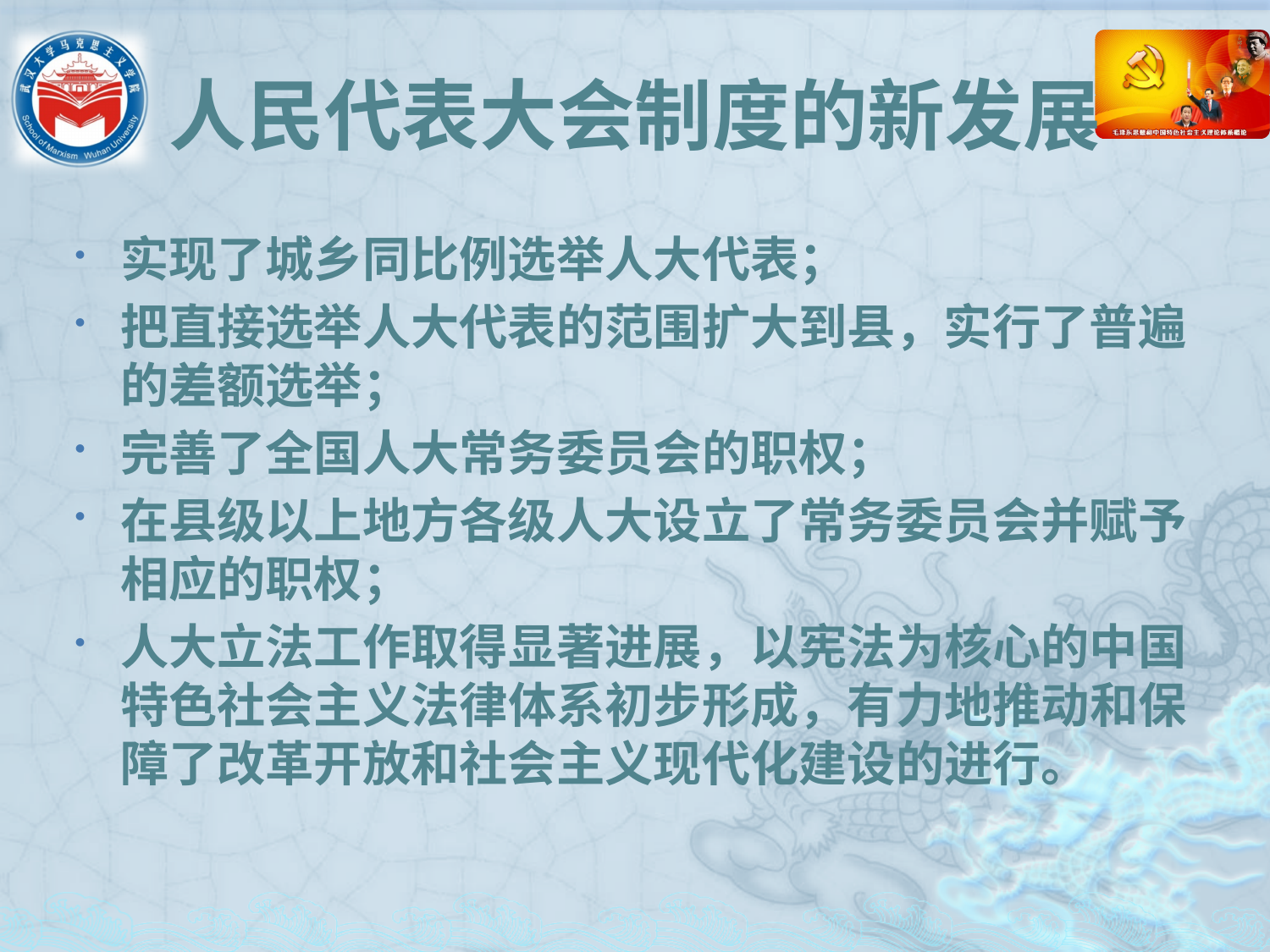

# 人民代表大会制度的新发展
实现了城乡同比例选举人大代表；
把直接选举人大代表的范围扩大到县，实行了普遍的差额选举；
完善了全国人大常务委员会的职权；
在县级以上地方各级人大设立了常务委员会并赋予相应的职权；
人大立法工作取得显著进展，以宪法为核心的中国特色社会主义法律体系初步形成，有力地推动和保障了改革开放和社会主义现代化建设的进行。